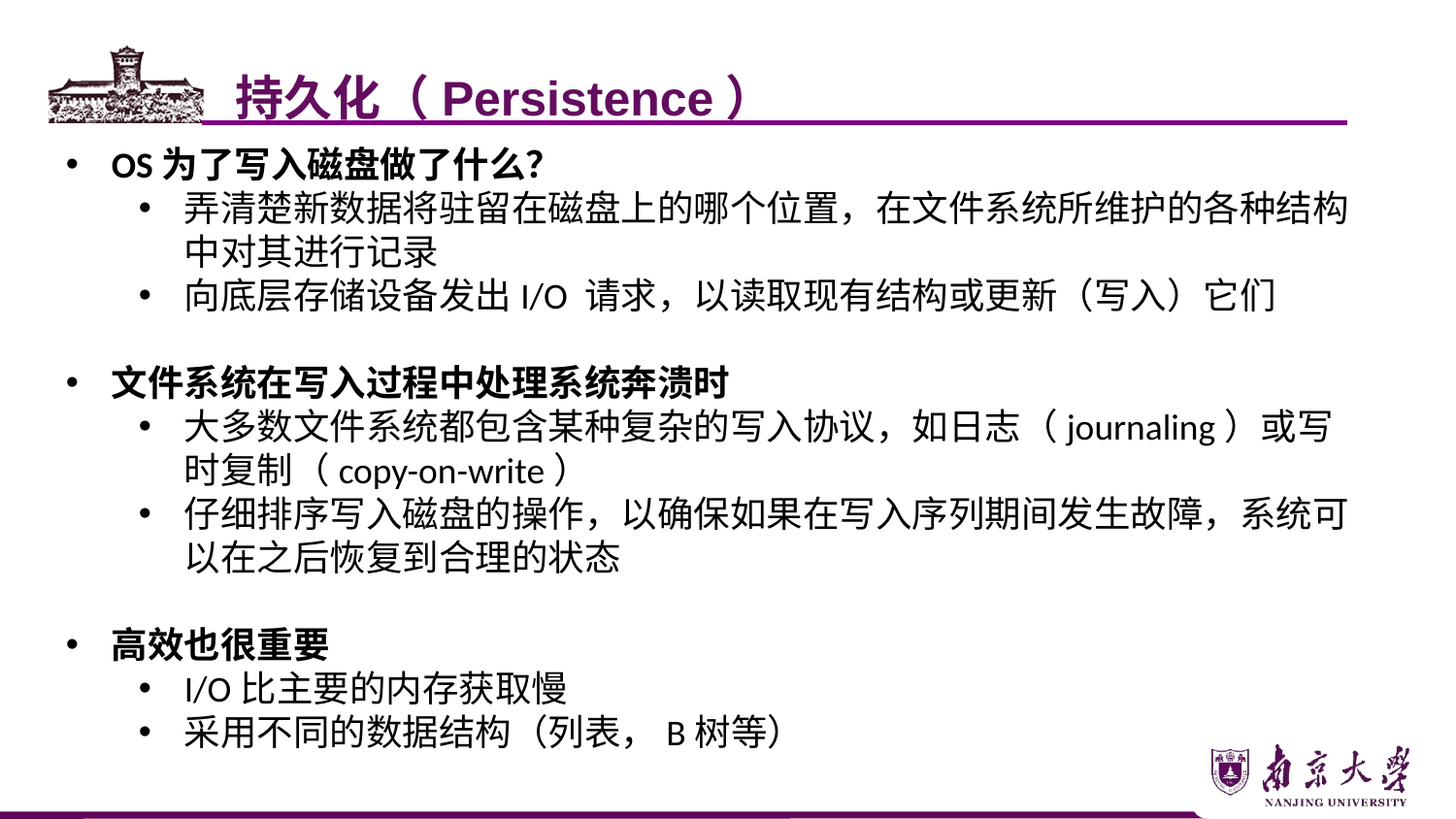

持久化（Persistence）
OS为了写入磁盘做了什么？
弄清楚新数据将驻留在磁盘上的哪个位置，在文件系统所维护的各种结构中对其进行记录
向底层存储设备发出I/O 请求，以读取现有结构或更新（写入）它们

文件系统在写入过程中处理系统奔溃时
大多数文件系统都包含某种复杂的写入协议，如日志（journaling）或写时复制（copy-on-write）
仔细排序写入磁盘的操作，以确保如果在写入序列期间发生故障，系统可以在之后恢复到合理的状态

高效也很重要
I/O比主要的内存获取慢
采用不同的数据结构（列表，B树等）